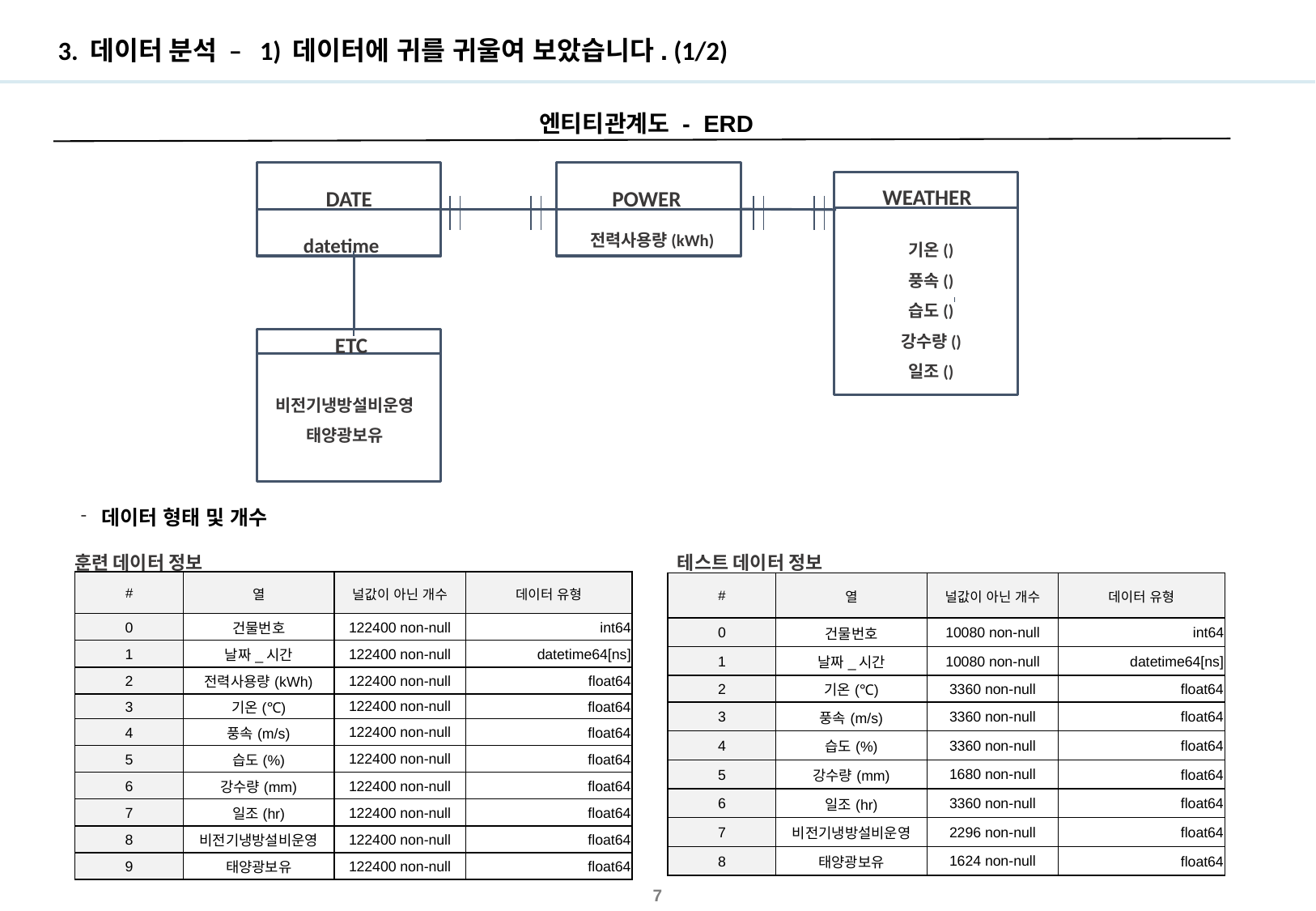

# 3. 데이터 분석  –  1) 데이터에 귀를 귀울여 보았습니다. (1/2)
엔티티관계도 -  ERD

DATE
POWER

WEATHER

전력사용량(kWh)
datetime
기온()
풍속()
습도()
강수량()
일조()
ETC

비전기냉방설비운영
태양광보유
데이터 형태 및 개수
훈련 데이터 정보
테스트 데이터 정보
| # | 열 | 널값이 아닌 개수 | 데이터 유형 |
| --- | --- | --- | --- |
| 0 | 건물번호 | 122400 non-null | int64 |
| 1 | 날짜\_시간 | 122400 non-null | datetime64[ns] |
| 2 | 전력사용량(kWh) | 122400 non-null | float64 |
| 3 | 기온(℃) | 122400 non-null | float64 |
| 4 | 풍속(m/s) | 122400 non-null | float64 |
| 5 | 습도(%) | 122400 non-null | float64 |
| 6 | 강수량(mm) | 122400 non-null | float64 |
| 7 | 일조(hr) | 122400 non-null | float64 |
| 8 | 비전기냉방설비운영 | 122400 non-null | float64 |
| 9 | 태양광보유 | 122400 non-null | float64 |
| # | 열 | 널값이 아닌 개수 | 데이터 유형 |
| --- | --- | --- | --- |
| 0 | 건물번호 | 10080 non-null | int64 |
| 1 | 날짜\_시간 | 10080 non-null | datetime64[ns] |
| 2 | 기온(℃) | 3360 non-null | float64 |
| 3 | 풍속(m/s) | 3360 non-null | float64 |
| 4 | 습도(%) | 3360 non-null | float64 |
| 5 | 강수량(mm) | 1680 non-null | float64 |
| 6 | 일조(hr) | 3360 non-null | float64 |
| 7 | 비전기냉방설비운영 | 2296 non-null | float64 |
| 8 | 태양광보유 | 1624 non-null | float64 |